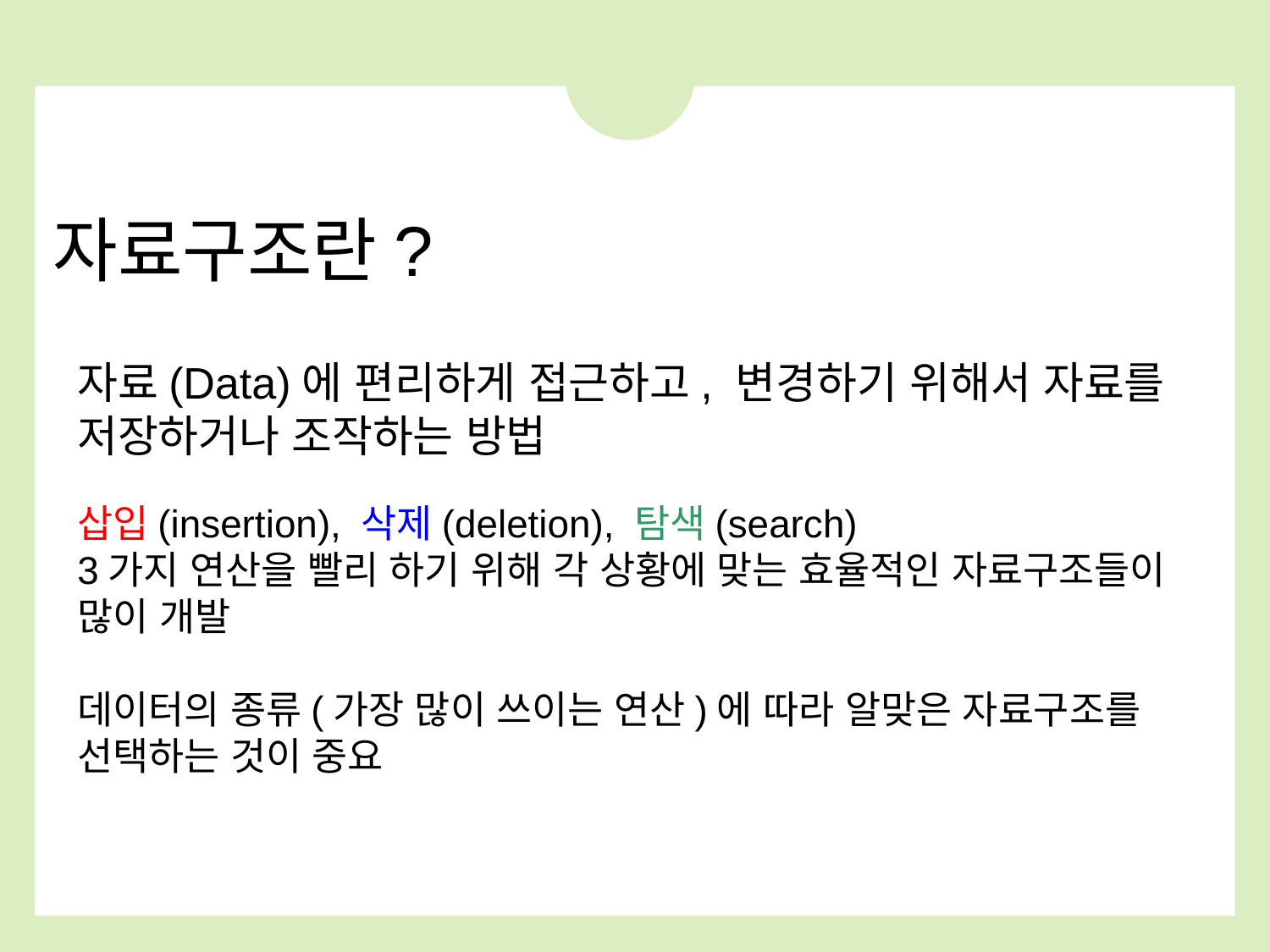

에
자료구조란?
자료(Data)에 편리하게 접근하고, 변경하기 위해서 자료를
저장하거나 조작하는 방법

삽입(insertion), 삭제(deletion), 탐색(search)
3가지 연산을 빨리 하기 위해 각 상황에 맞는 효율적인 자료구조들이 많이 개발

데이터의 종류(가장 많이 쓰이는 연산)에 따라 알맞은 자료구조를 선택하는 것이 중요